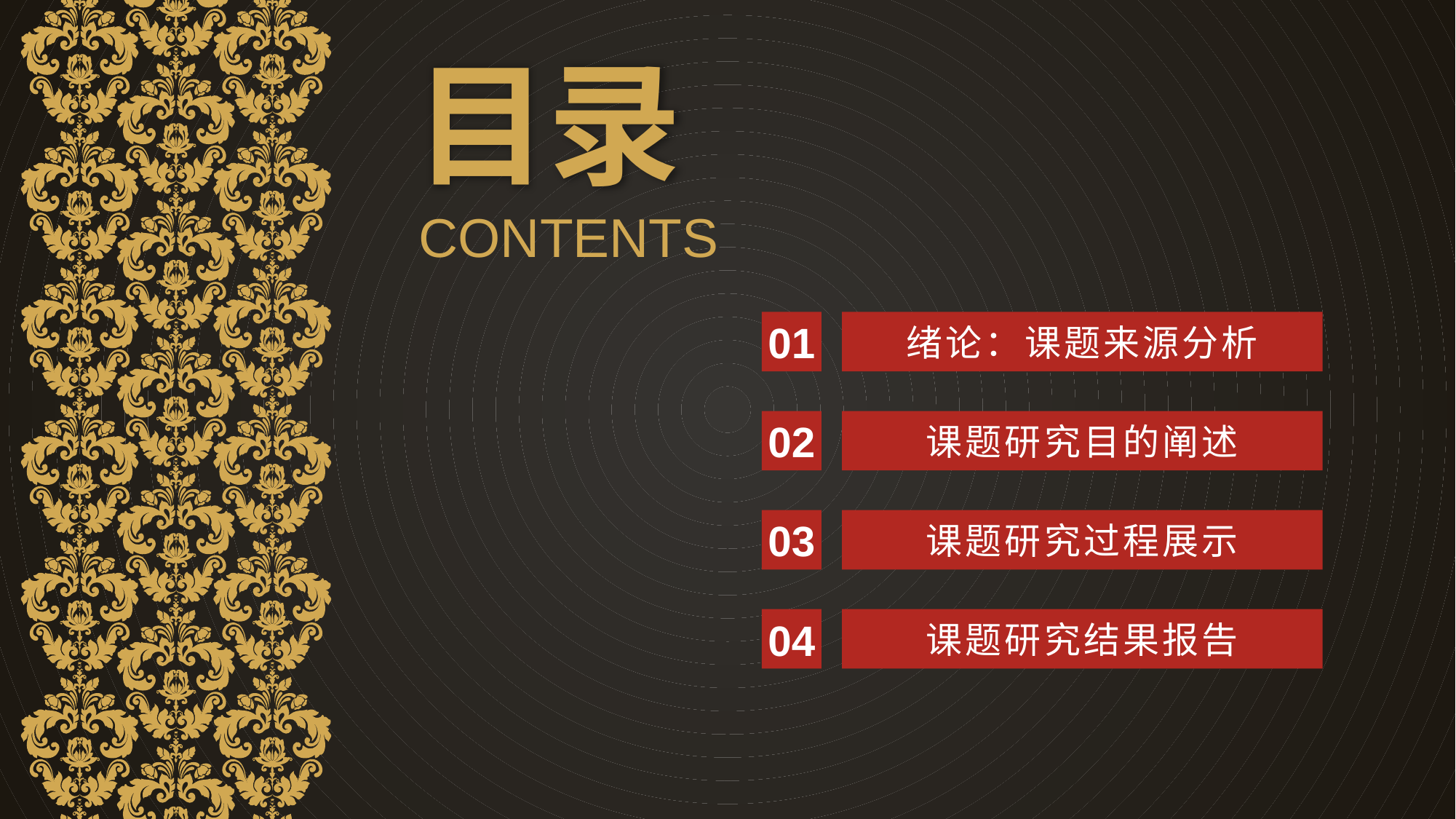

目录
CONTENTS
01
绪论：课题来源分析
02
课题研究目的阐述
03
课题研究过程展示
04
课题研究结果报告